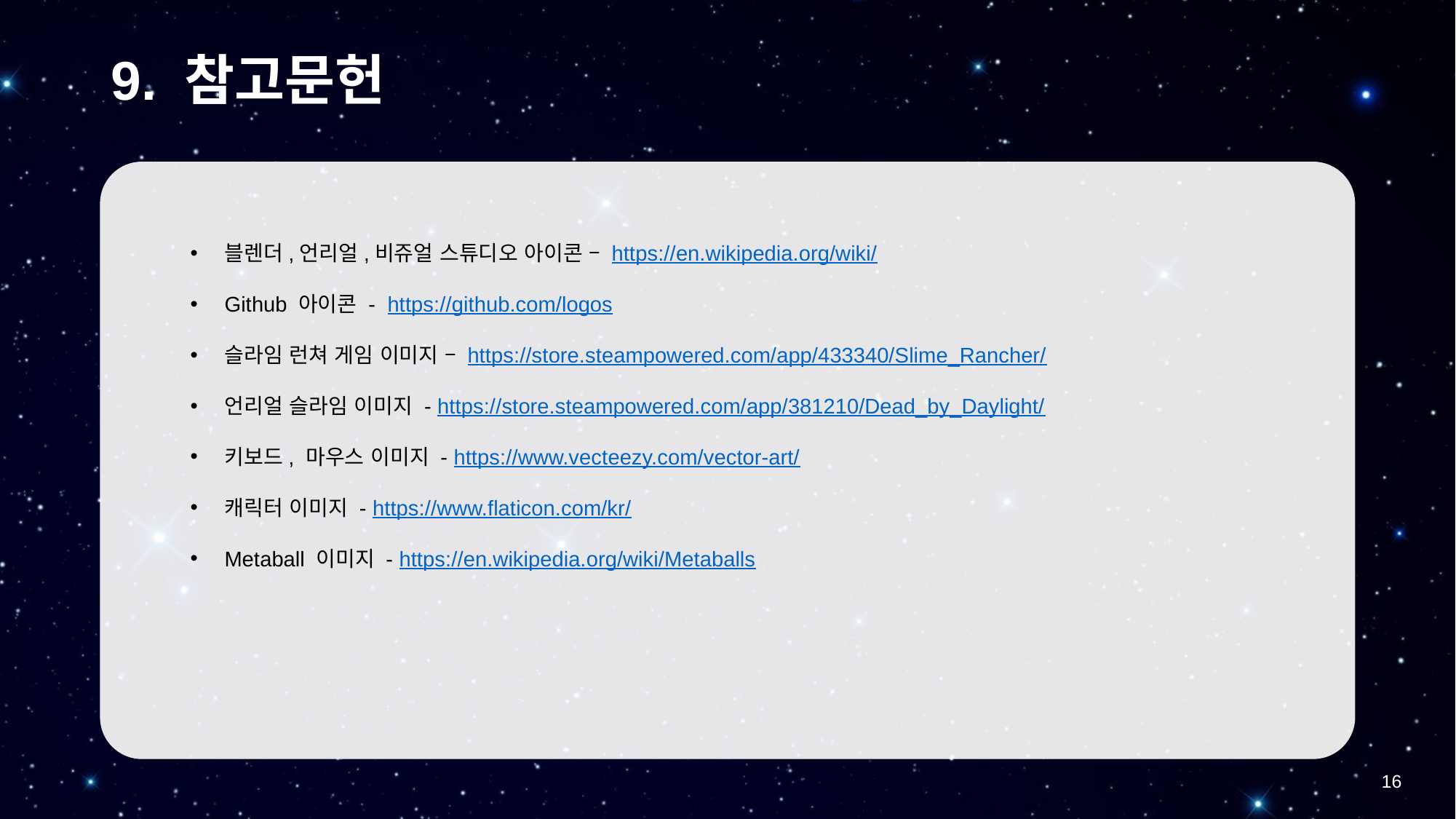

# 9. 참고문헌
블렌더,언리얼,비쥬얼 스튜디오 아이콘 – https://en.wikipedia.org/wiki/
Github 아이콘 -  https://github.com/logos
슬라임 런쳐 게임 이미지 – https://store.steampowered.com/app/433340/Slime_Rancher/
언리얼 슬라임 이미지 - https://store.steampowered.com/app/381210/Dead_by_Daylight/
키보드, 마우스 이미지 - https://www.vecteezy.com/vector-art/
캐릭터 이미지 - https://www.flaticon.com/kr/
Metaball 이미지 - https://en.wikipedia.org/wiki/Metaballs
16